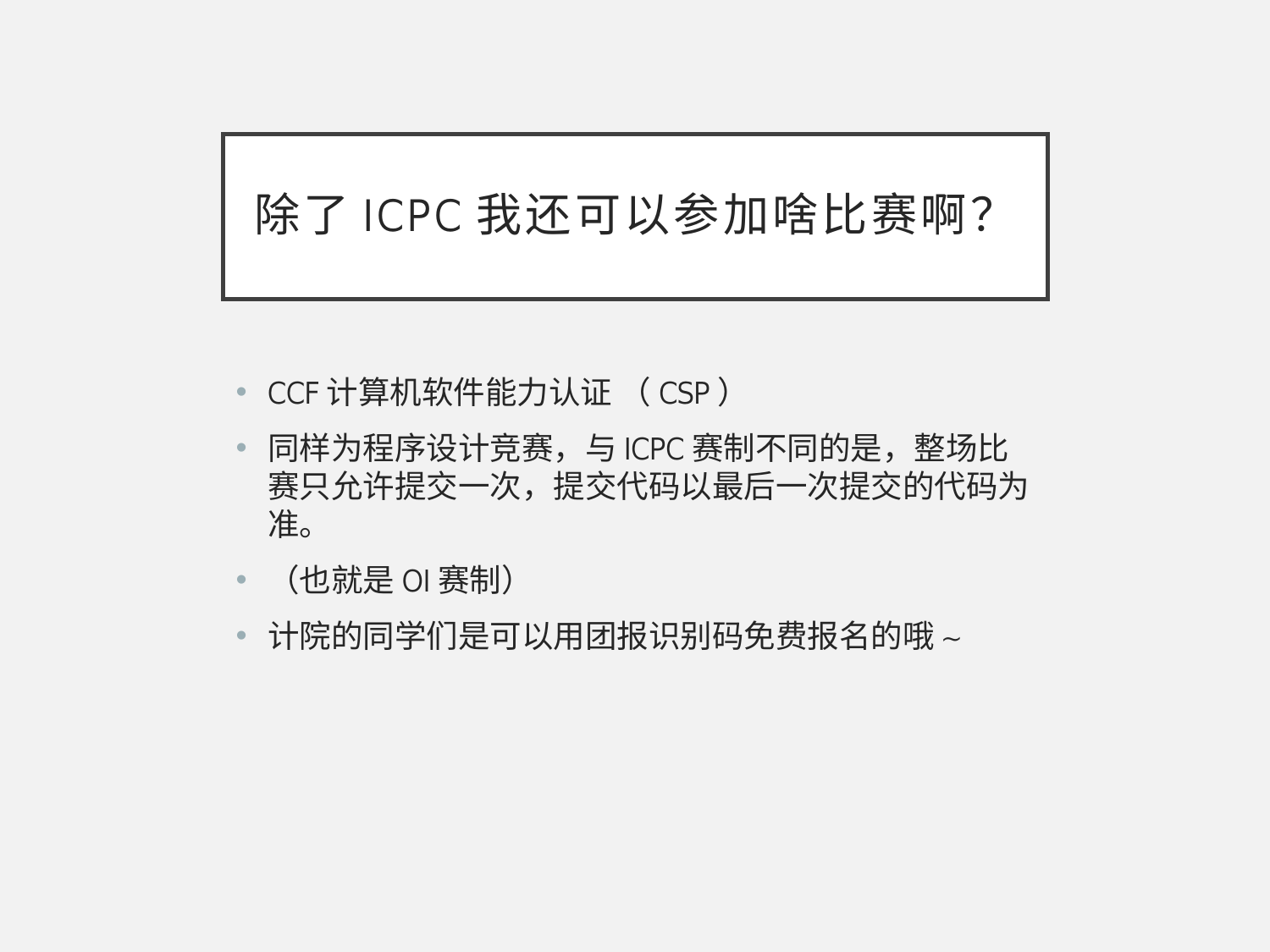

# 除了ICPC我还可以参加啥比赛啊？
CCF计算机软件能力认证 （CSP）
同样为程序设计竞赛，与ICPC赛制不同的是，整场比赛只允许提交一次，提交代码以最后一次提交的代码为准。
（也就是OI赛制）
计院的同学们是可以用团报识别码免费报名的哦~